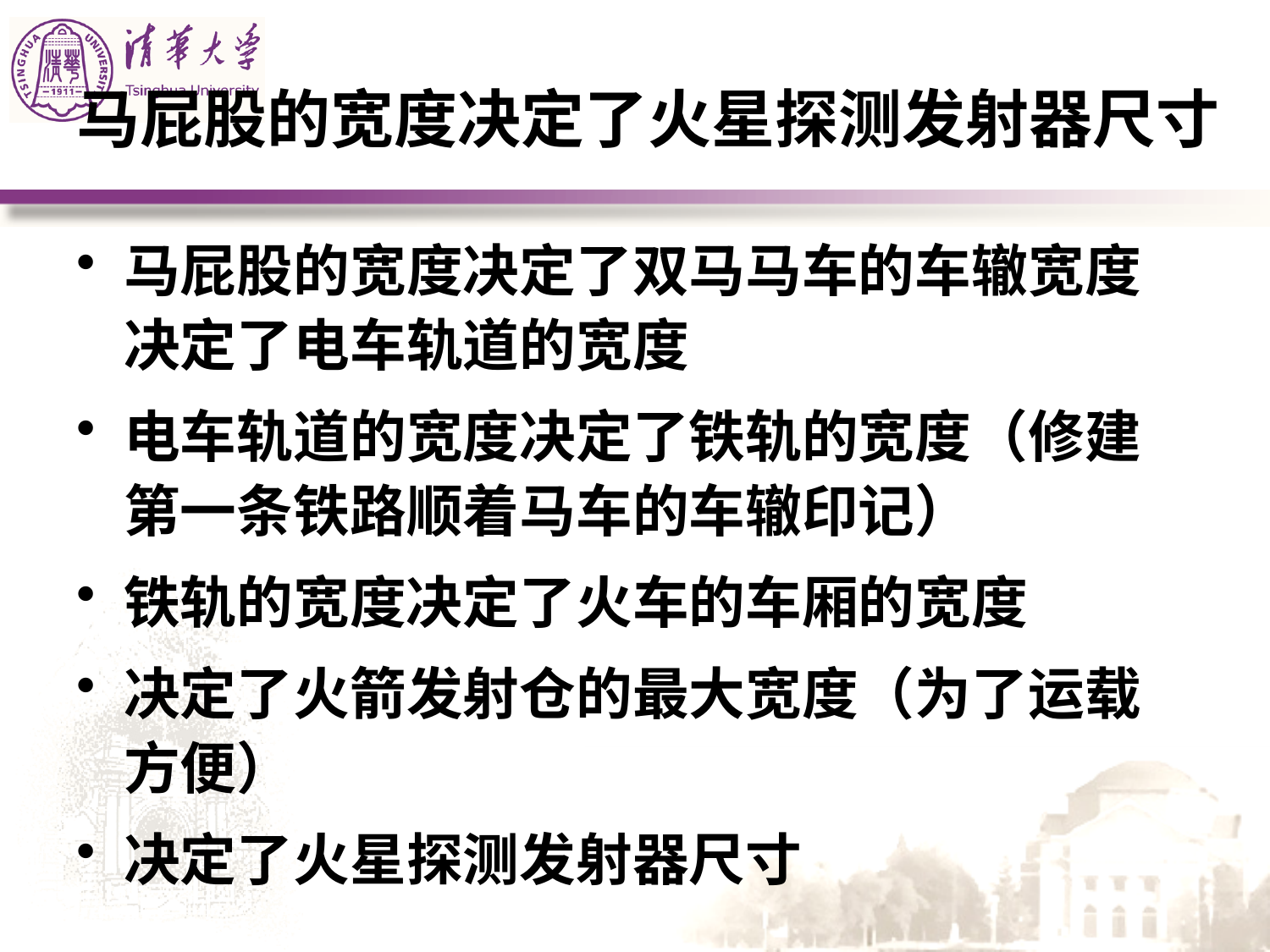

# 马屁股的宽度决定了火星探测发射器尺寸
马屁股的宽度决定了双马马车的车辙宽度决定了电车轨道的宽度
电车轨道的宽度决定了铁轨的宽度（修建第一条铁路顺着马车的车辙印记）
铁轨的宽度决定了火车的车厢的宽度
决定了火箭发射仓的最大宽度（为了运载方便）
决定了火星探测发射器尺寸